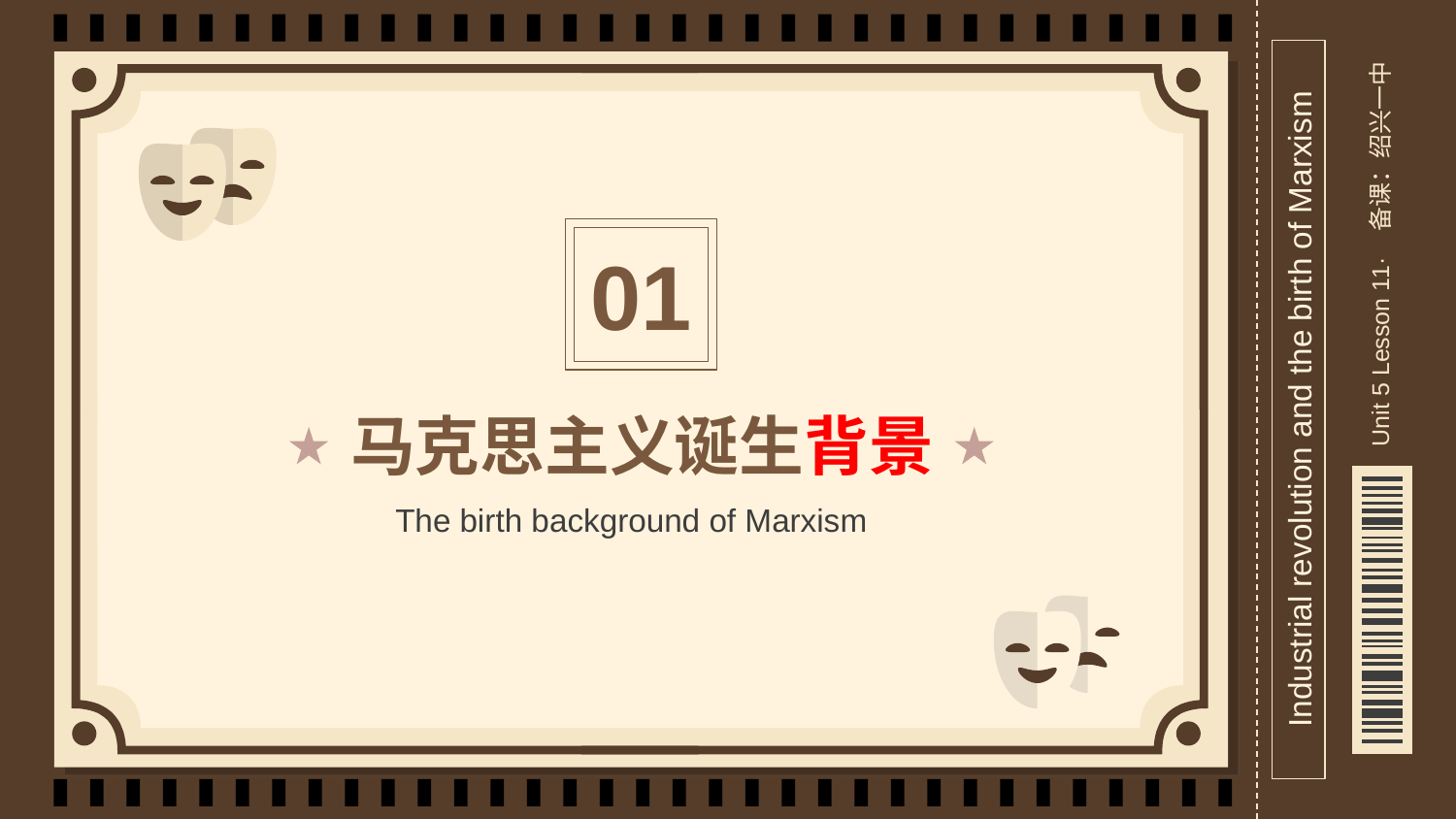

备课：绍兴一中

01

Unit 5 Lesson 11·
Industrial revolution and the birth of Marxism
# 马克思主义诞生背景

The birth background of Marxism